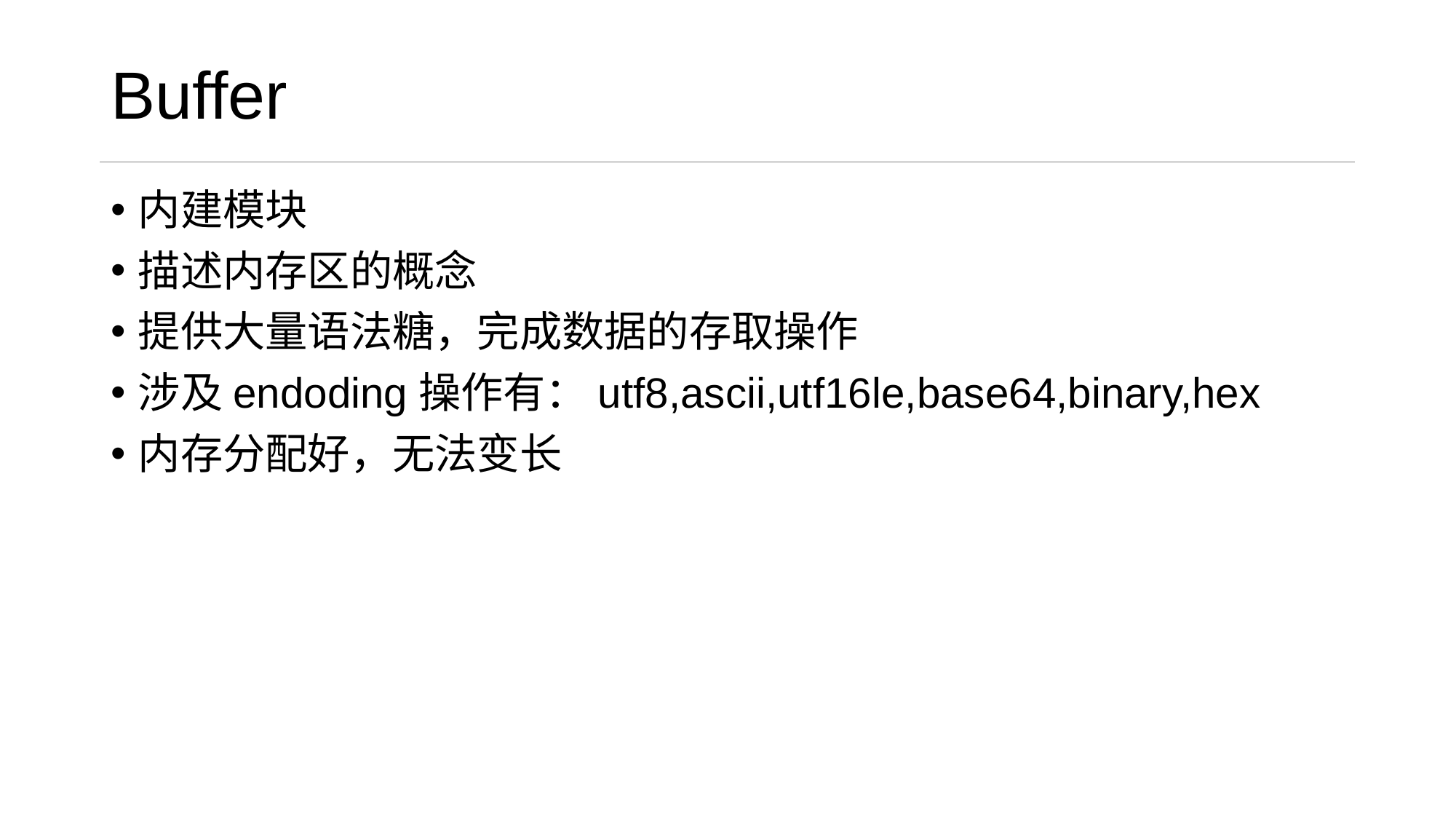

# Buffer
内建模块
描述内存区的概念
提供大量语法糖，完成数据的存取操作
涉及endoding操作有：utf8,ascii,utf16le,base64,binary,hex
内存分配好，无法变长